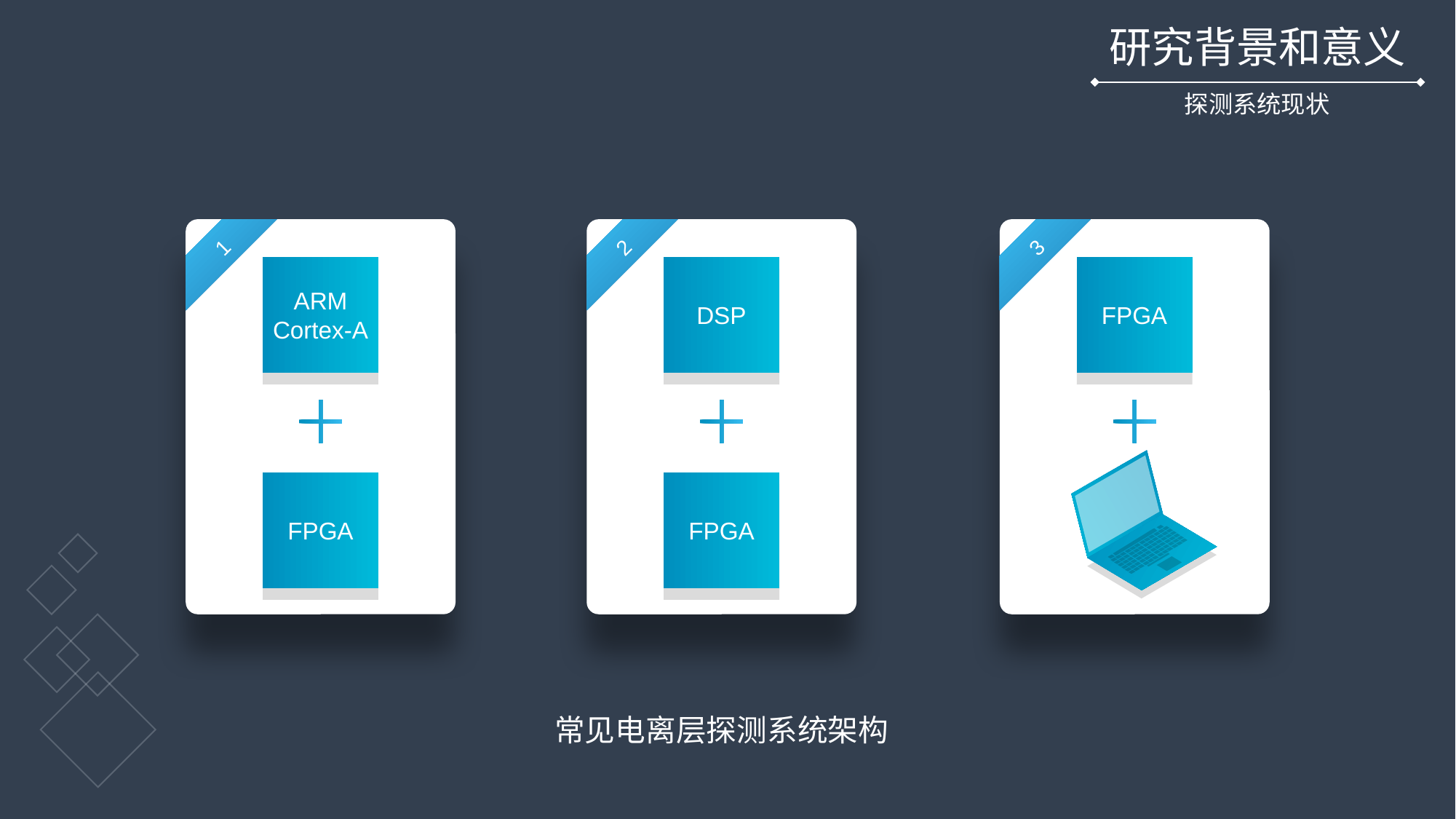

研究背景和意义

探测系统现状

1

2

3
ARM
Cortex-A

DSP

FPGA

FPGA

FPGA

常见电离层探测系统架构